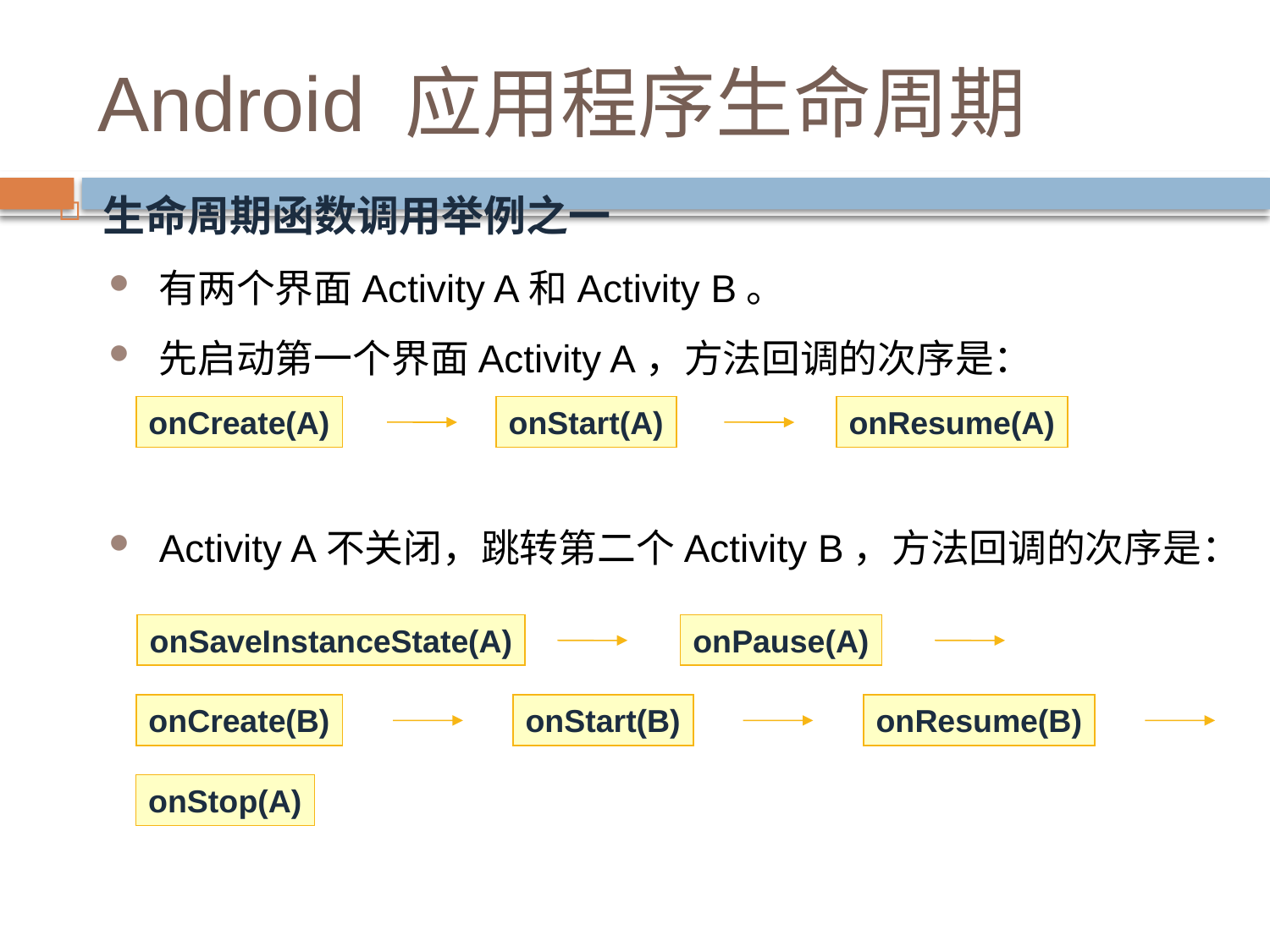

# Android 应用程序生命周期
生命周期函数调用举例之一
有两个界面Activity A和Activity B。
先启动第一个界面Activity A，方法回调的次序是：

Activity A不关闭，跳转第二个Activity B，方法回调的次序是：
onCreate(A)
onStart(A)
onResume(A)

onSaveInstanceState(A)
onPause(A)

onCreate(B)
onStart(B)
onResume(B)

onStop(A)